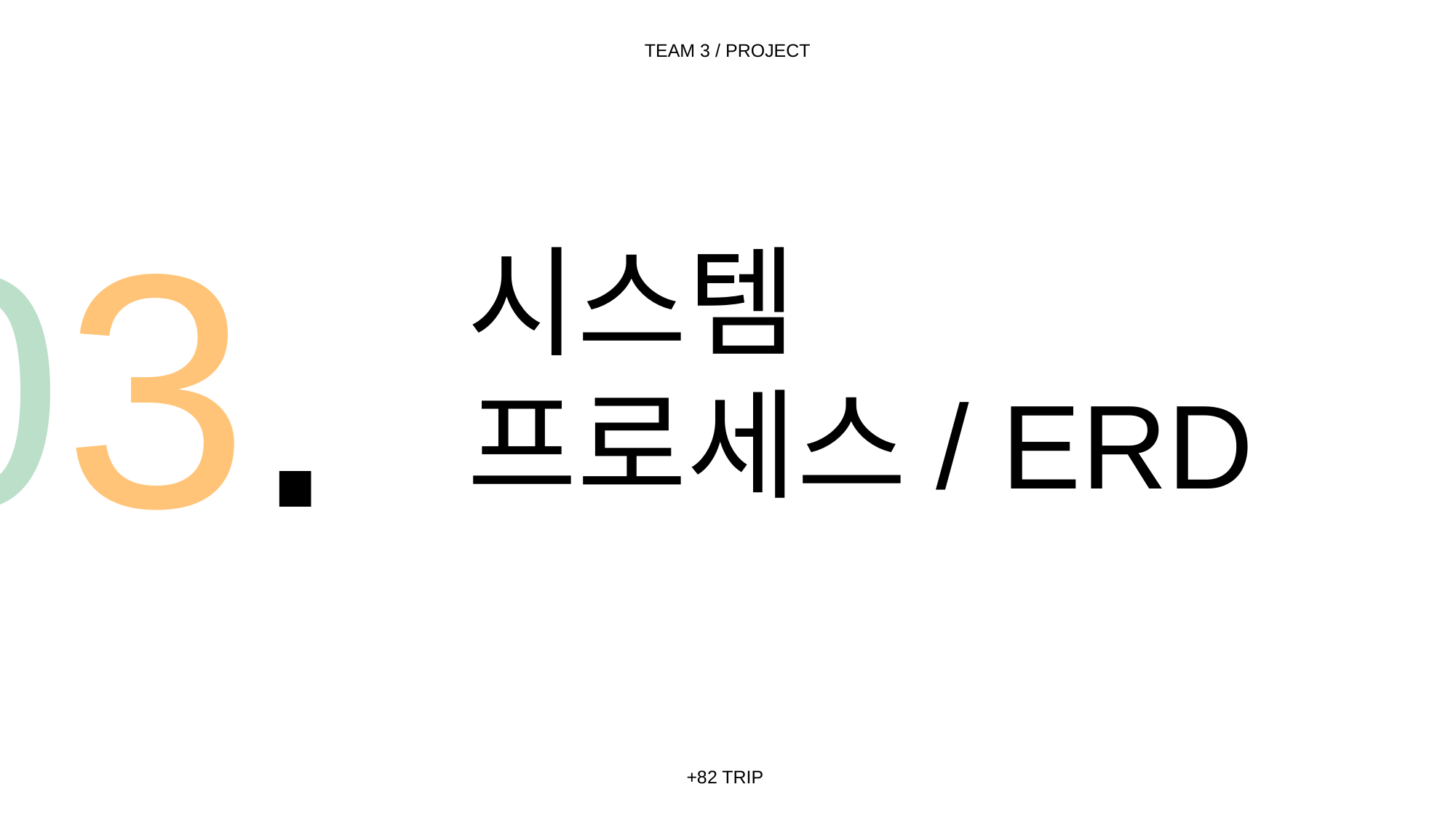

TEAM 3 / PROJECT
03.
시스템
프로세스/ ERD
+82 TRIP